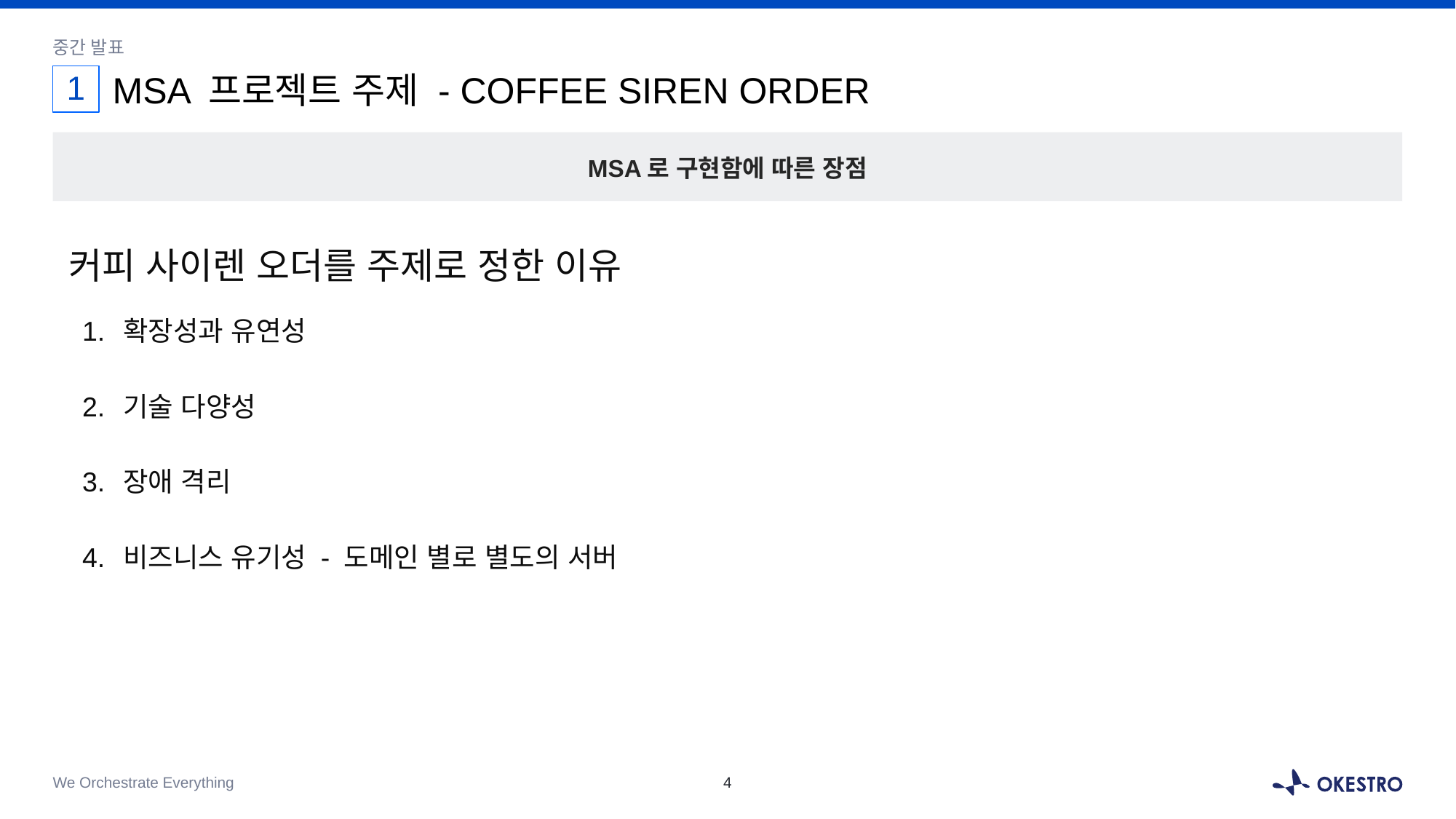

중간 발표
1
# MSA 프로젝트 주제 - COFFEE SIREN ORDER
MSA로 구현함에 따른 장점
커피 사이렌 오더를 주제로 정한 이유
확장성과 유연성
기술 다양성
장애 격리
비즈니스 유기성 - 도메인 별로 별도의 서버